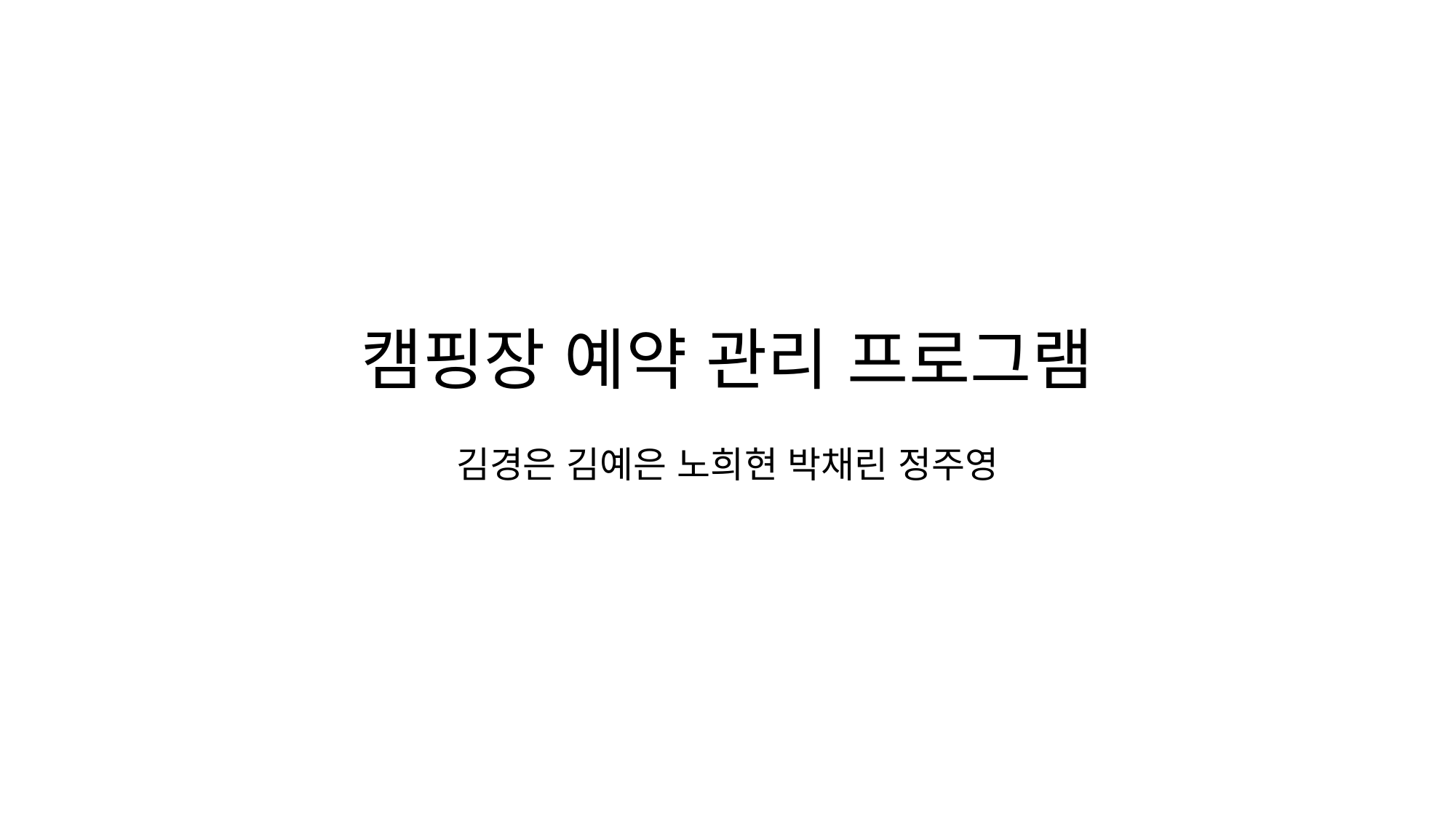

캠핑장 예약 관리 프로그램

김경은 김예은 노희현 박채린 정주영